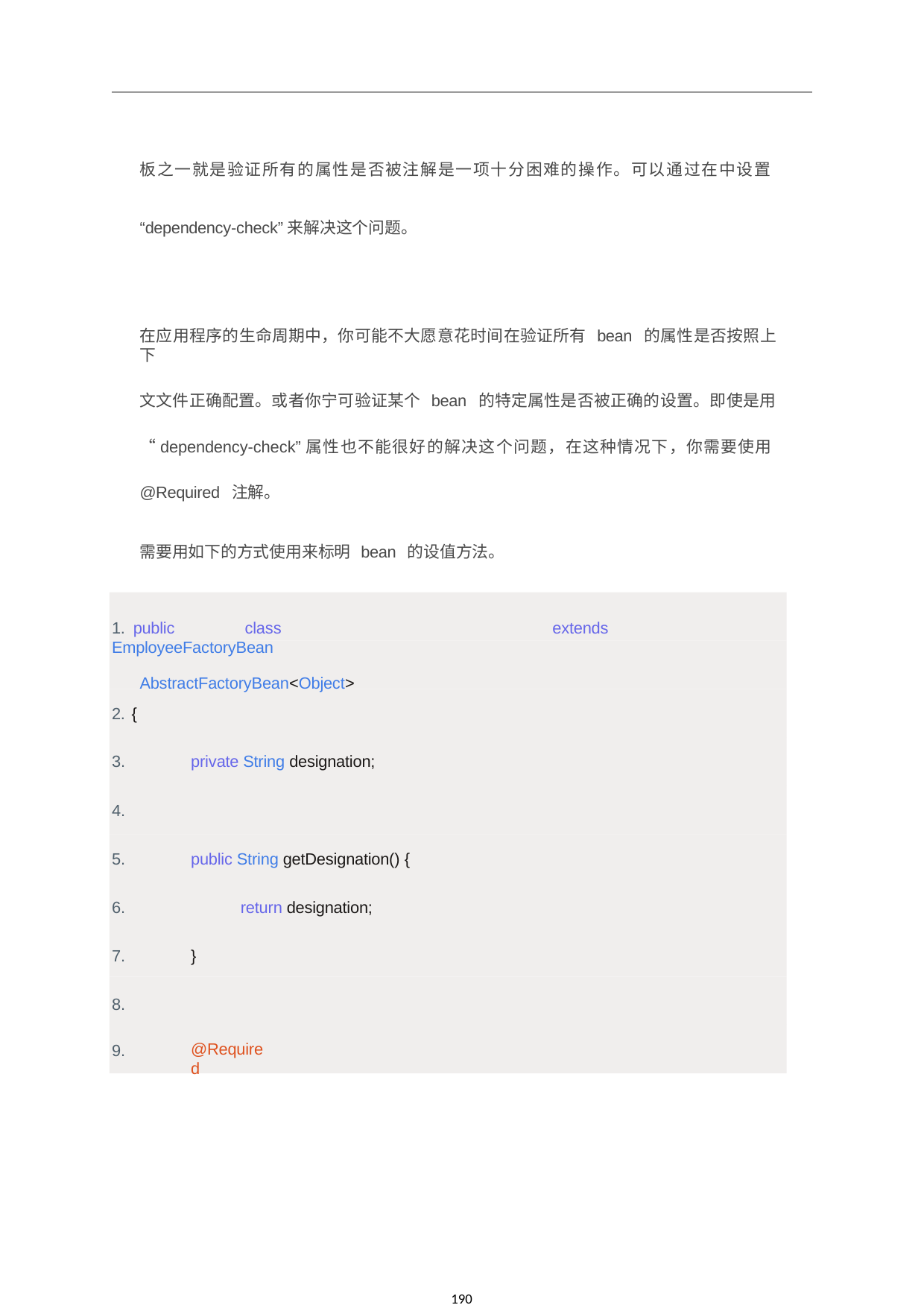

板之一就是验证所有的属性是否被注解是一项十分困难的操作。可以通过在中设置

“dependency-check”来解决这个问题。
在应用程序的生命周期中，你可能不大愿意花时间在验证所有 bean 的属性是否按照上下
文文件正确配置。或者你宁可验证某个 bean 的特定属性是否被正确的设置。即使是用 “dependency-check”属性也不能很好的解决这个问题，在这种情况下，你需要使用  @Required 注解。
需要用如下的方式使用来标明 bean 的设值方法。

1. public	class	EmployeeFactoryBean

AbstractFactoryBean<Object>
extends

2. {

3.
private String designation;

4.

5.
public String getDesignation() {

6.
return designation;

7.
}

8.

9.

@Required
190